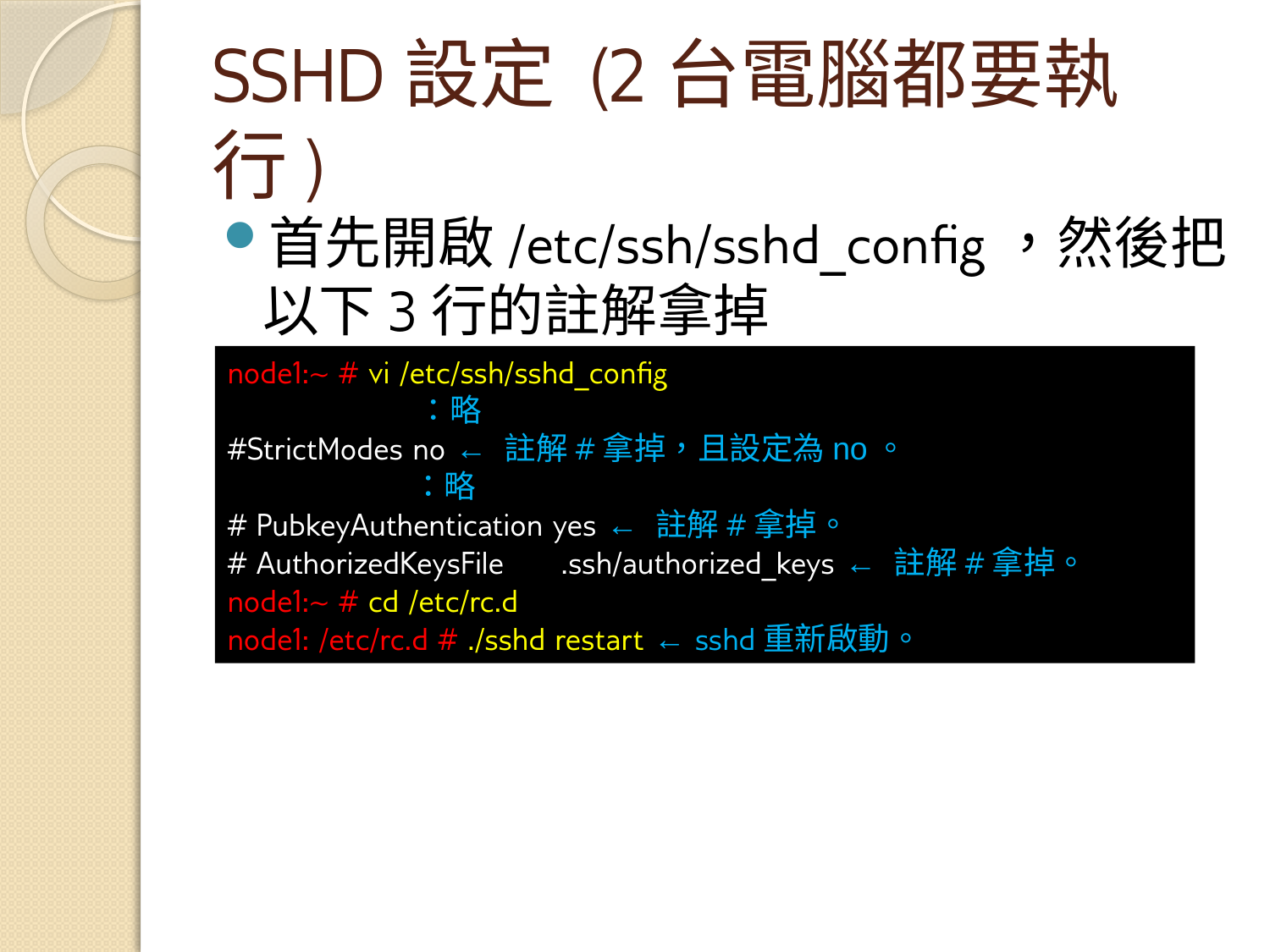

# SSHD設定 (2台電腦都要執行)
首先開啟/etc/ssh/sshd_config，然後把以下3行的註解拿掉
node1:~ # vi /etc/ssh/sshd_config
　　　　　　：略
#StrictModes no ← 註解#拿掉，且設定為no。
	       ：略
# PubkeyAuthentication yes ← 註解#拿掉。
# AuthorizedKeysFile      .ssh/authorized_keys ← 註解#拿掉。
node1:~ # cd /etc/rc.d
node1: /etc/rc.d # ./sshd restart ← sshd重新啟動。